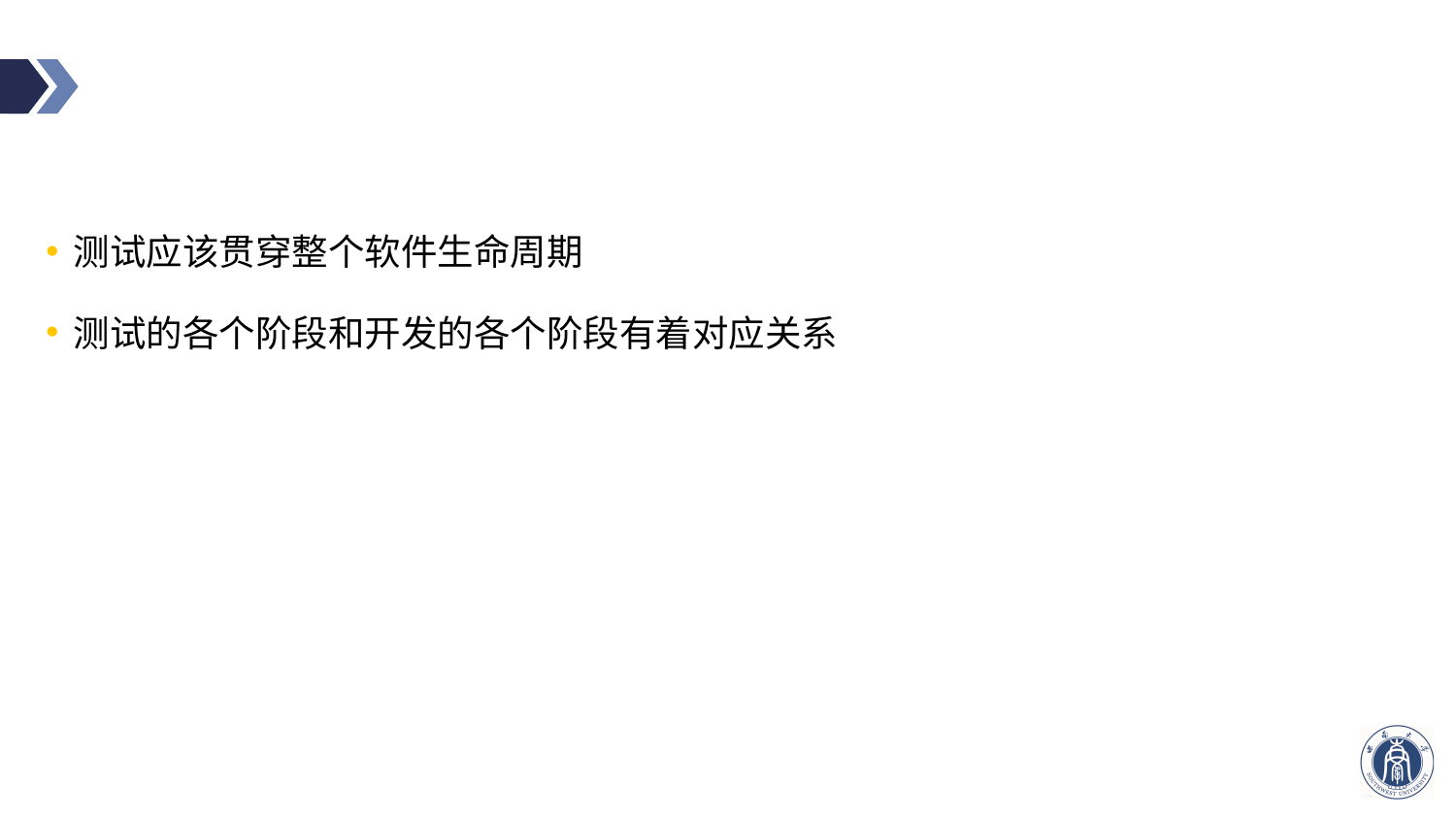

#
测试应该贯穿整个软件生命周期
测试的各个阶段和开发的各个阶段有着对应关系